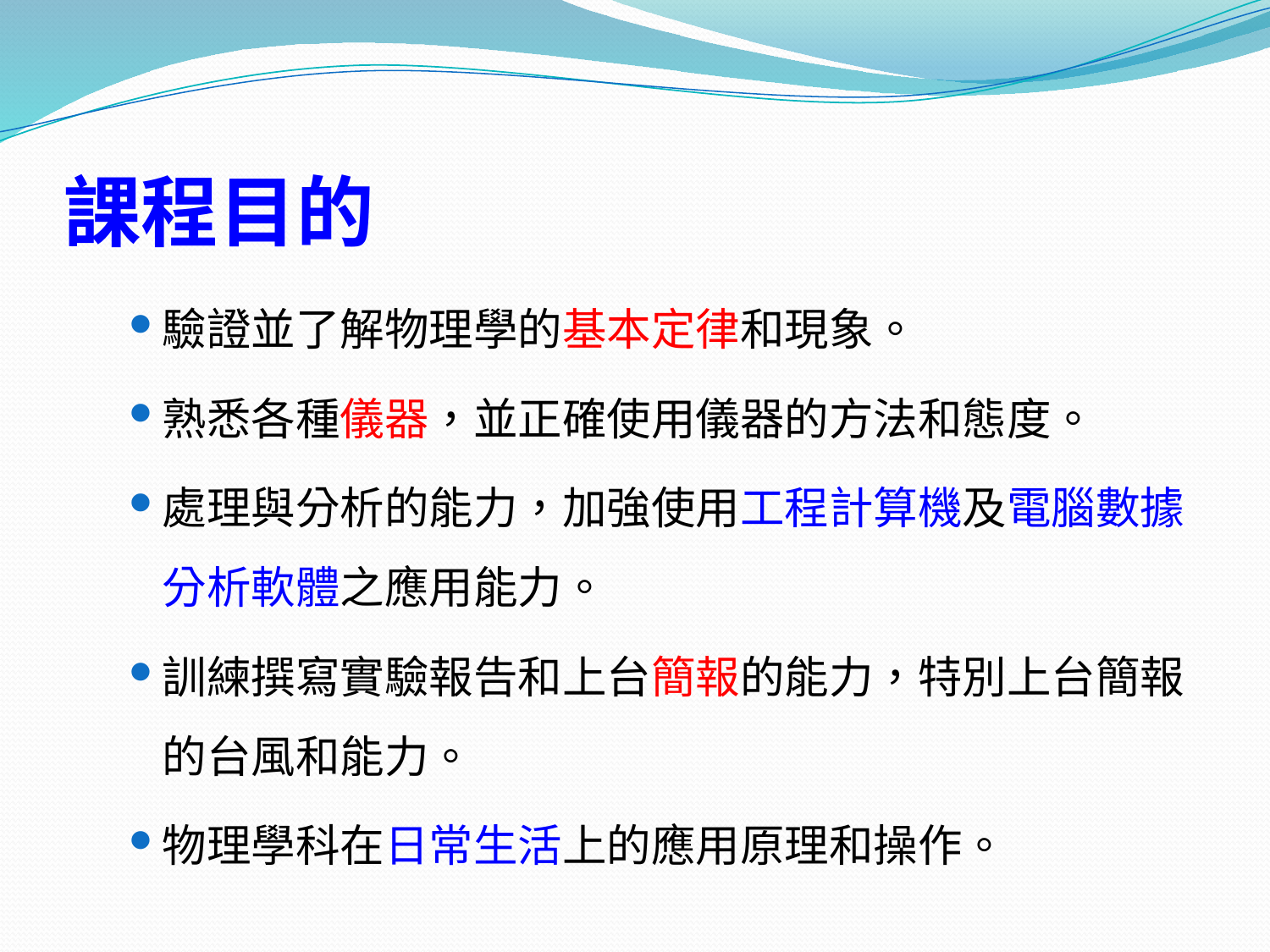

# 課程目的
驗證並了解物理學的基本定律和現象。
熟悉各種儀器，並正確使用儀器的方法和態度。
處理與分析的能力，加強使用工程計算機及電腦數據分析軟體之應用能力。
訓練撰寫實驗報告和上台簡報的能力，特別上台簡報的台風和能力。
物理學科在日常生活上的應用原理和操作。